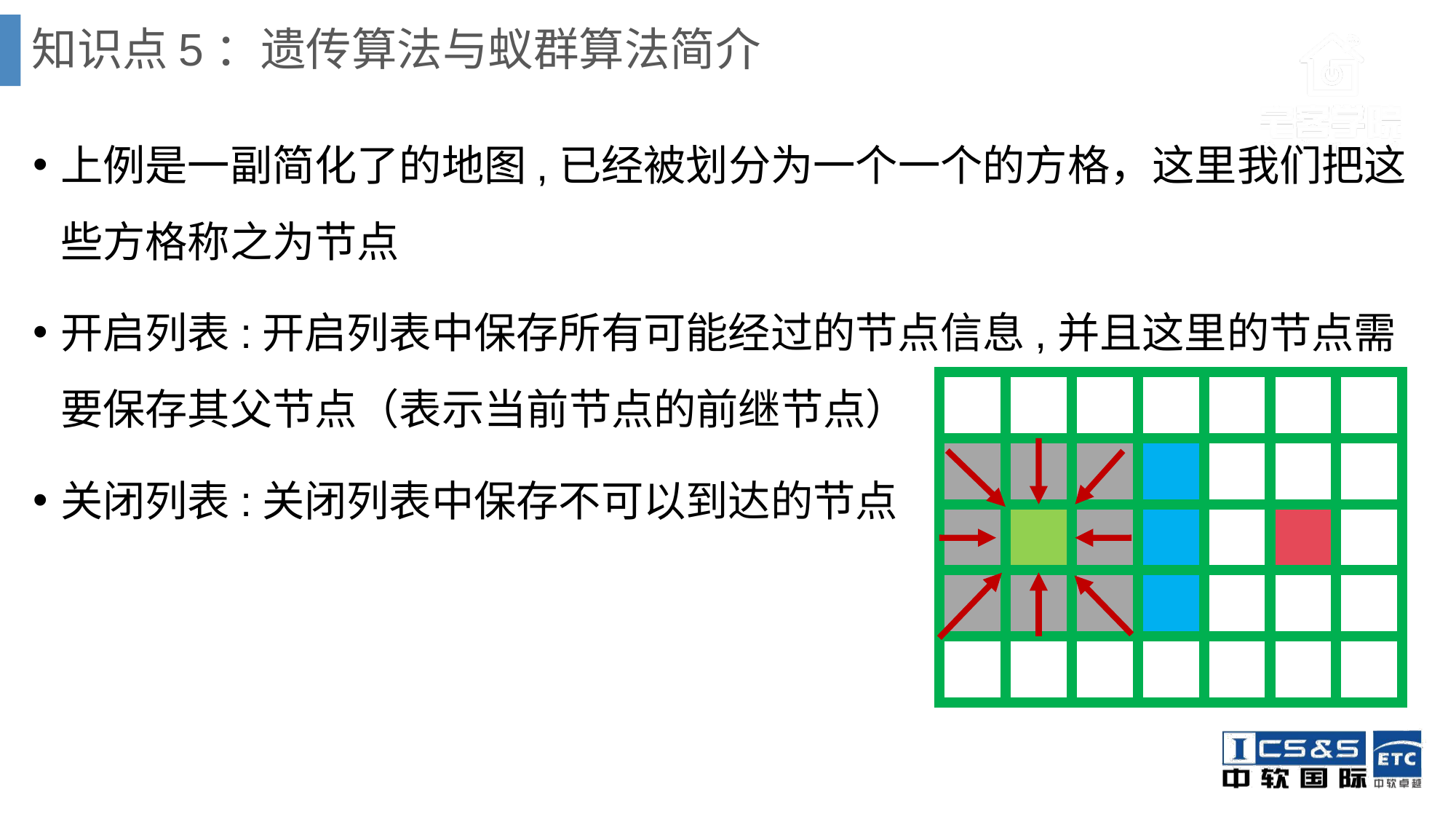

# 知识点5：遗传算法与蚁群算法简介
上例是一副简化了的地图,已经被划分为一个一个的方格，这里我们把这些方格称之为节点
开启列表:开启列表中保存所有可能经过的节点信息,并且这里的节点需要保存其父节点（表示当前节点的前继节点）
关闭列表:关闭列表中保存不可以到达的节点